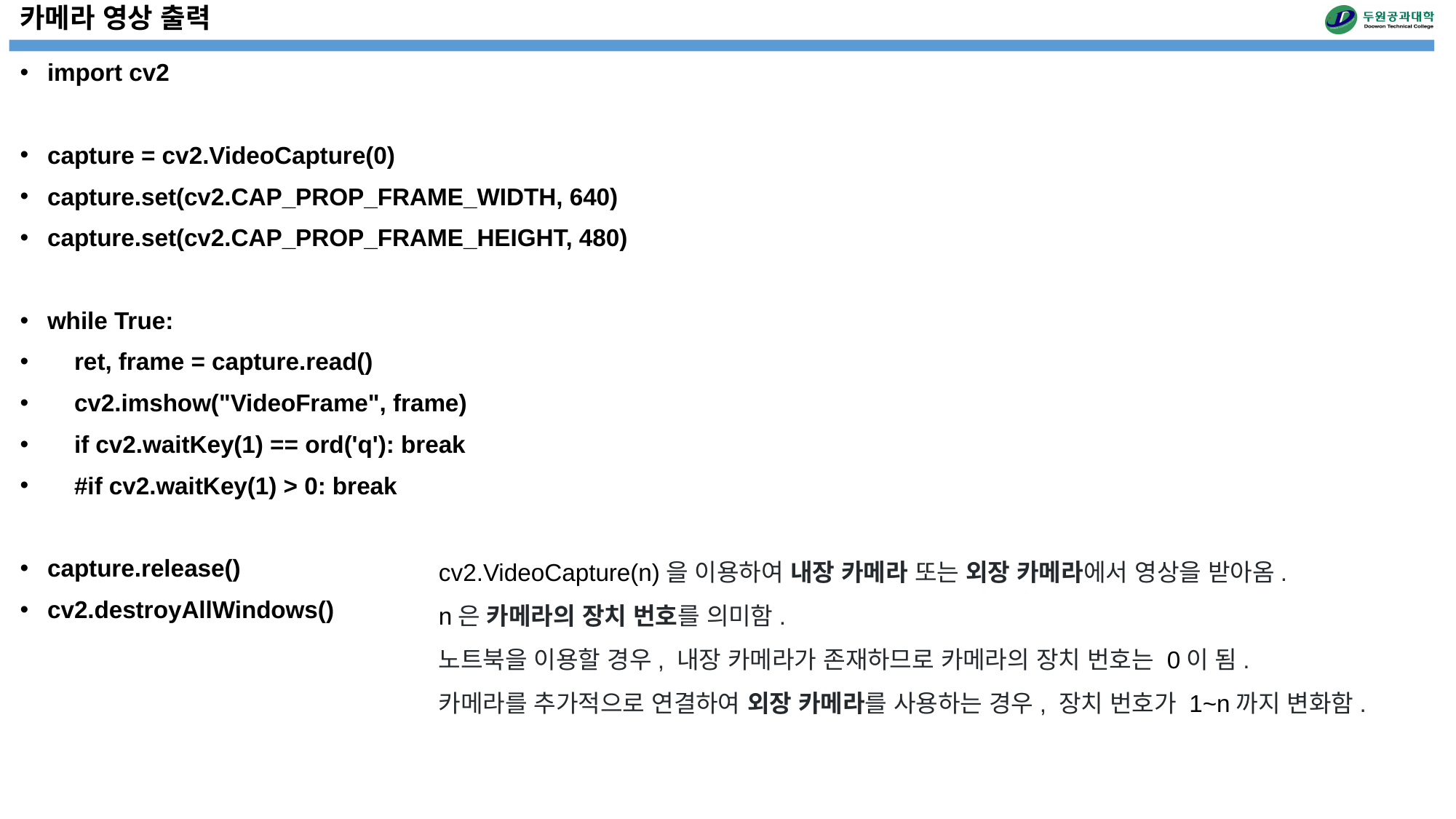

# 카메라 영상 출력
import cv2

capture = cv2.VideoCapture(0)
capture.set(cv2.CAP_PROP_FRAME_WIDTH, 640)
capture.set(cv2.CAP_PROP_FRAME_HEIGHT, 480)

while True:
    ret, frame = capture.read()
    cv2.imshow("VideoFrame", frame)
    if cv2.waitKey(1) == ord('q'): break
    #if cv2.waitKey(1) > 0: break

capture.release()
cv2.destroyAllWindows()

cv2.VideoCapture(n)을 이용하여 내장 카메라 또는 외장 카메라에서 영상을 받아옴.
n은 카메라의 장치 번호를 의미함.
노트북을 이용할 경우, 내장 카메라가 존재하므로 카메라의 장치 번호는 0이 됨.
카메라를 추가적으로 연결하여 외장 카메라를 사용하는 경우, 장치 번호가 1~n까지 변화함.